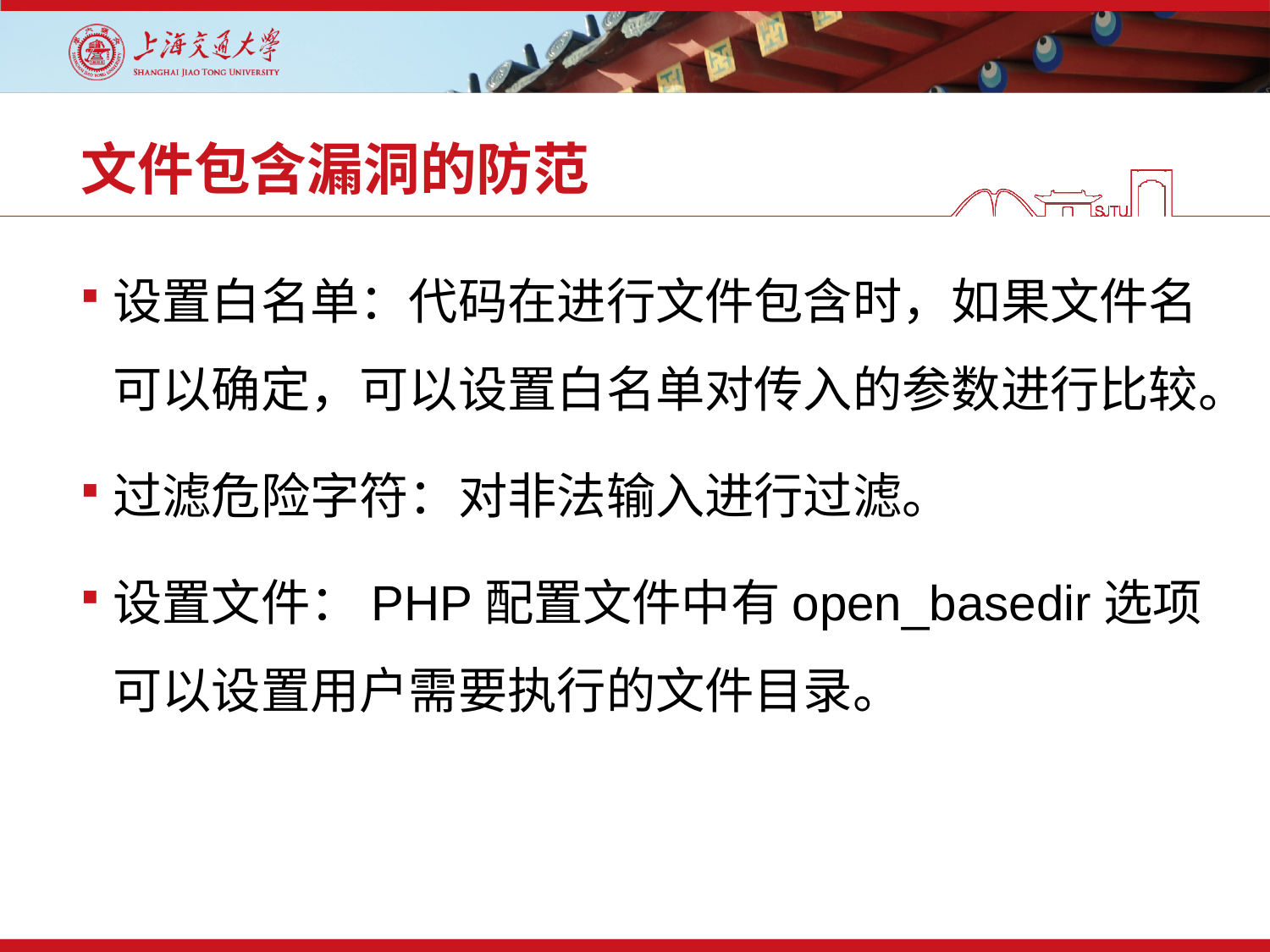

# 文件包含漏洞的防范
设置白名单：代码在进行文件包含时，如果文件名可以确定，可以设置白名单对传入的参数进行比较。
过滤危险字符：对非法输入进行过滤。
设置文件：PHP配置文件中有open_basedir选项可以设置用户需要执行的文件目录。